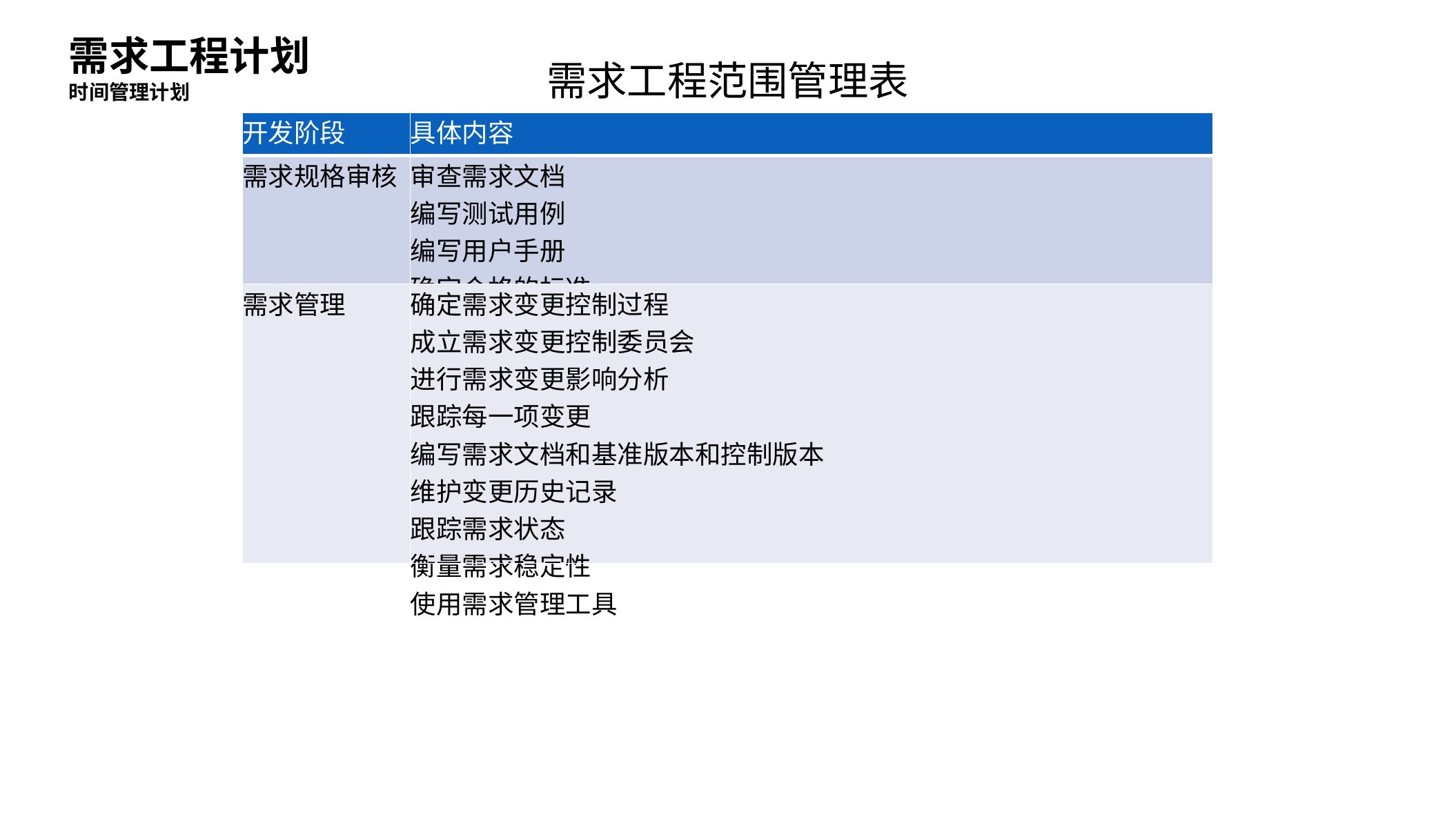

需求工程计划
需求工程范围管理表
时间管理计划
| 开发阶段 | 具体内容 |
| --- | --- |
| 需求规格审核 | 审查需求文档 编写测试用例 编写用户手册 确定合格的标准 |
| 需求管理 | 确定需求变更控制过程 成立需求变更控制委员会 进行需求变更影响分析 跟踪每一项变更 编写需求文档和基准版本和控制版本 维护变更历史记录 跟踪需求状态 衡量需求稳定性 使用需求管理工具 |